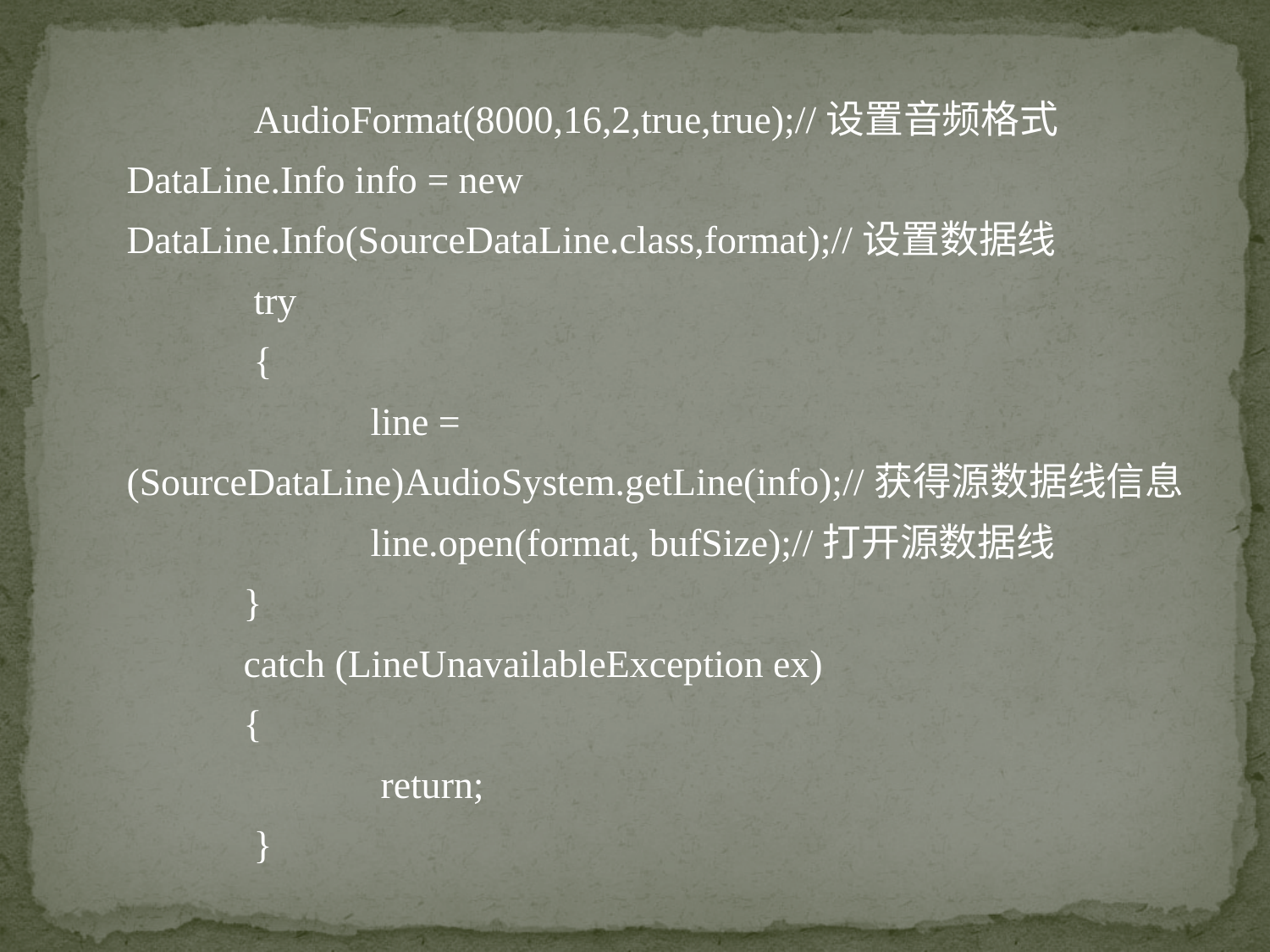

AudioFormat(8000,16,2,true,true);//设置音频格式
DataLine.Info info = new 	DataLine.Info(SourceDataLine.class,format);//设置数据线
	try
	{
	            line = (SourceDataLine)AudioSystem.getLine(info);//获得源数据线信息
	            line.open(format, bufSize);//打开源数据线
            }
            catch (LineUnavailableException ex)
            {
		return;
	}